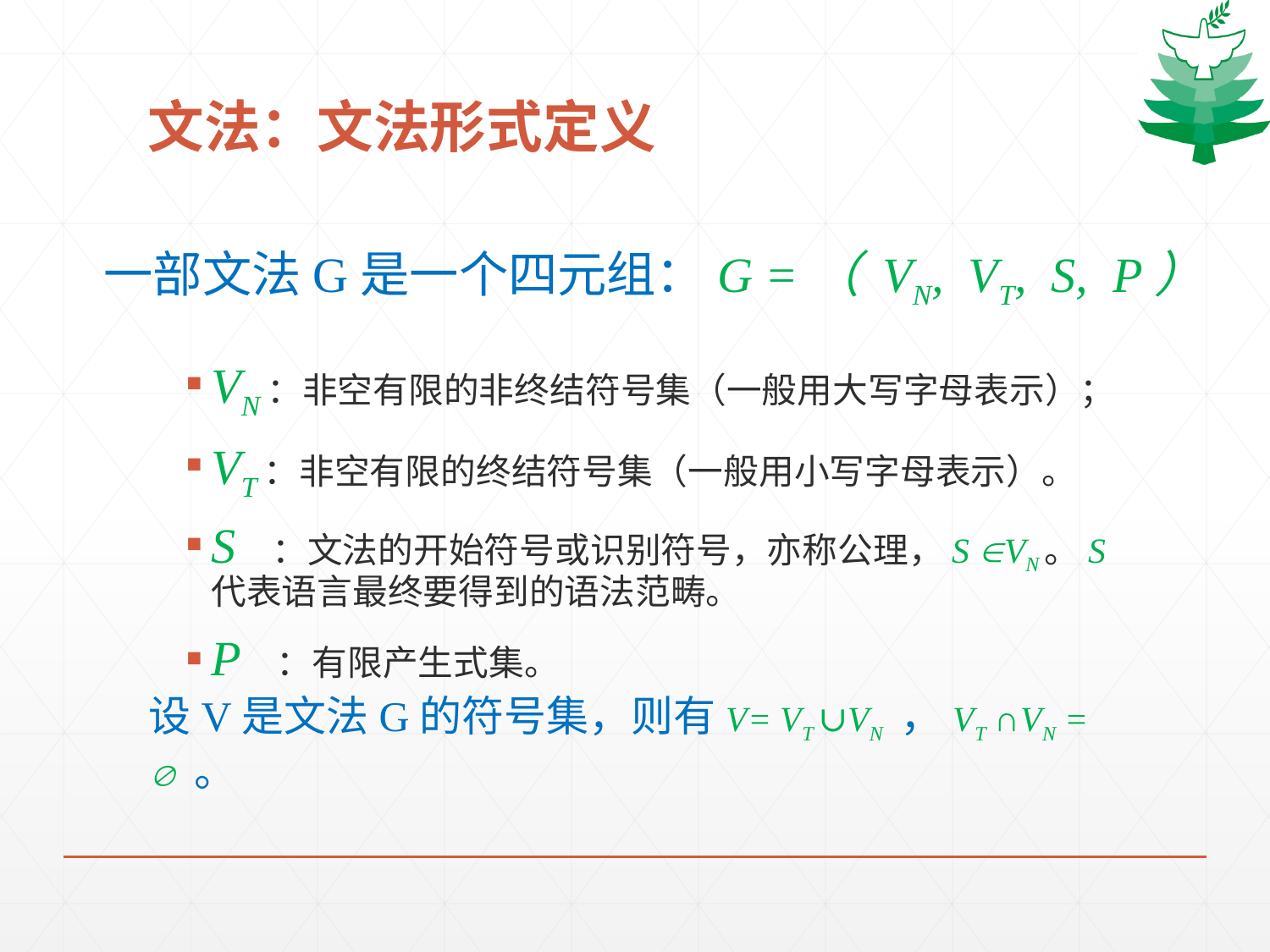

# 文法：文法形式定义

VN：非空有限的非终结符号集（一般用大写字母表示）；
VT：非空有限的终结符号集（一般用小写字母表示）。
S  ：文法的开始符号或识别符号，亦称公理，S ∈VN。S代表语言最终要得到的语法范畴。
P  ：有限产生式集。

一部文法G是一个四元组：G =（ VN,  VT,  S,  P）
设V是文法G的符号集，则有V= VT ∪VN ，VT ∩VN = ∅ 。